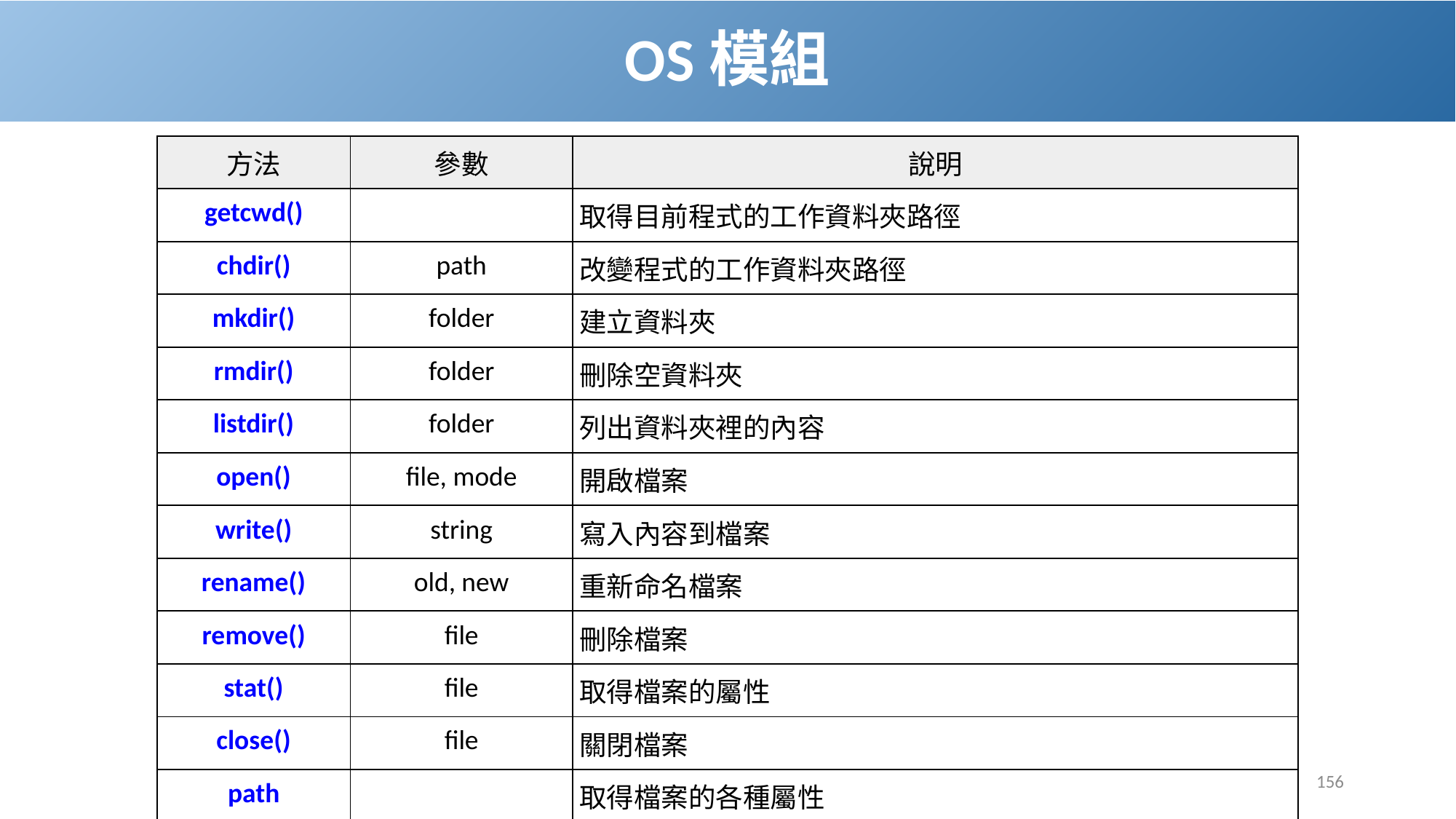

# OS模組
| 方法 | 參數 | 說明 |
| --- | --- | --- |
| getcwd() |  | 取得目前程式的工作資料夾路徑 |
| chdir() | path | 改變程式的工作資料夾路徑 |
| mkdir() | folder | 建立資料夾 |
| rmdir() | folder | 刪除空資料夾 |
| listdir() | folder | 列出資料夾裡的內容 |
| open() | file, mode | 開啟檔案 |
| write() | string | 寫入內容到檔案 |
| rename() | old, new | 重新命名檔案 |
| remove() | file | 刪除檔案 |
| stat() | file | 取得檔案的屬性 |
| close() | file | 關閉檔案 |
| path |  | 取得檔案的各種屬性 |
| system |  | 執行系統命令 ( 等同使用 cmd 或終端機輸入指令 ) |
156